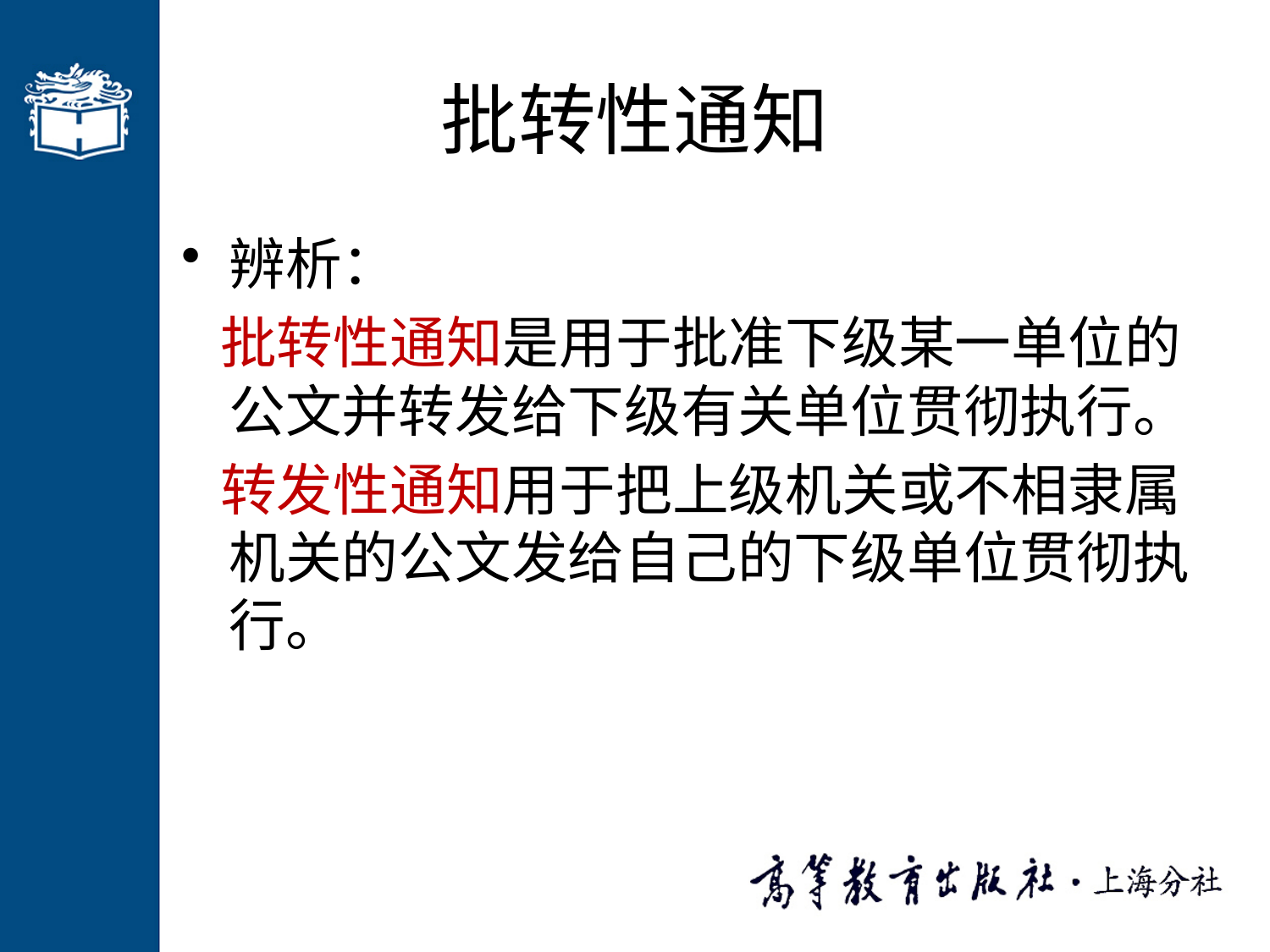

# 批转性通知
辨析：
  批转性通知是用于批准下级某一单位的公文并转发给下级有关单位贯彻执行。
  转发性通知用于把上级机关或不相隶属机关的公文发给自己的下级单位贯彻执行。